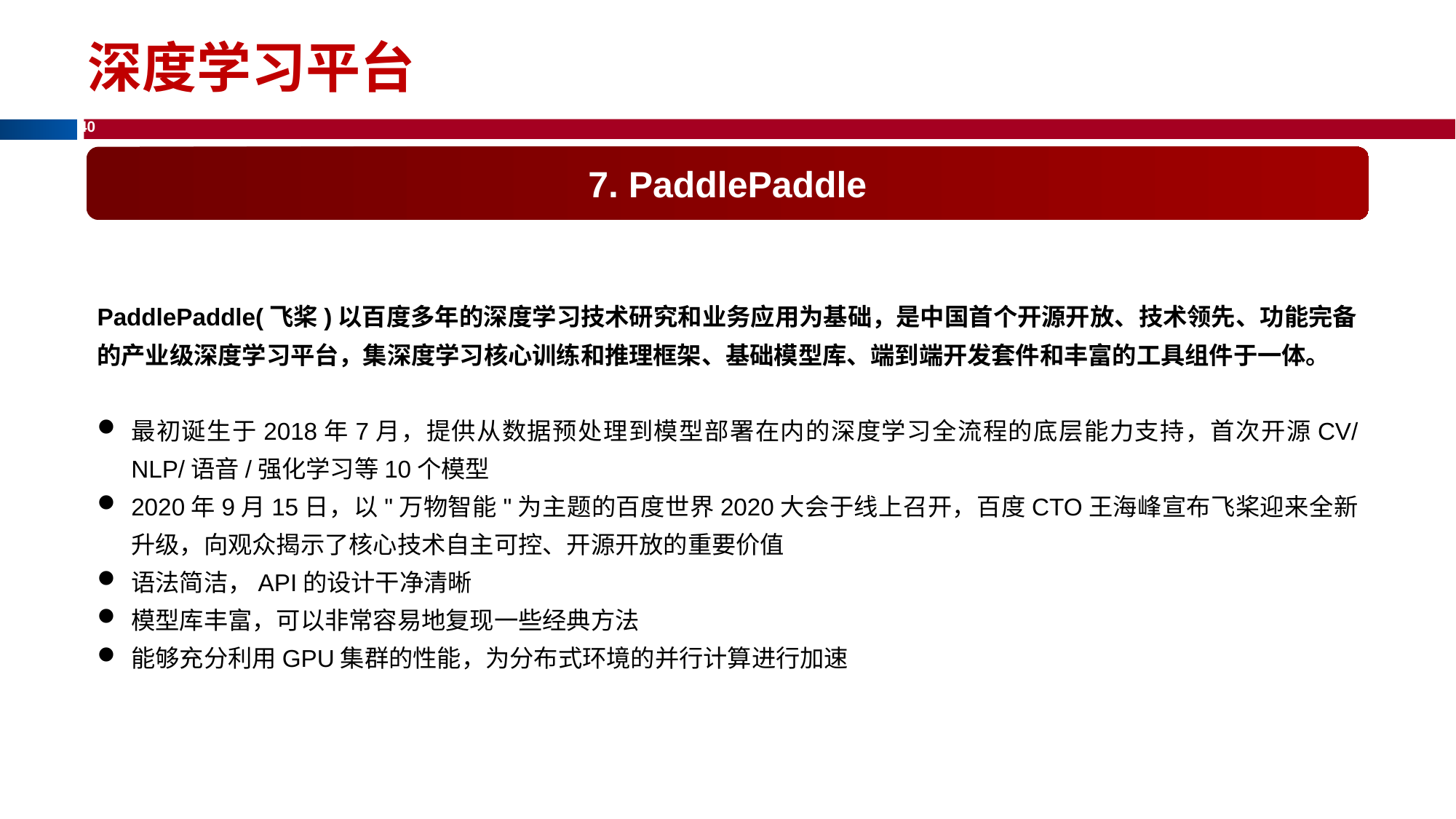

# 深度学习平台
7. PaddlePaddle
PaddlePaddle(飞桨)以百度多年的深度学习技术研究和业务应用为基础，是中国首个开源开放、技术领先、功能完备的产业级深度学习平台，集深度学习核心训练和推理框架、基础模型库、端到端开发套件和丰富的工具组件于一体。

最初诞生于2018年7月，提供从数据预处理到模型部署在内的深度学习全流程的底层能力支持，首次开源CV/NLP/语音/强化学习等10个模型
2020年9月15日，以"万物智能"为主题的百度世界2020大会于线上召开，百度CTO王海峰宣布飞桨迎来全新升级，向观众揭示了核心技术自主可控、开源开放的重要价值
语法简洁，API的设计干净清晰
模型库丰富，可以非常容易地复现一些经典方法
能够充分利用GPU集群的性能，为分布式环境的并行计算进行加速